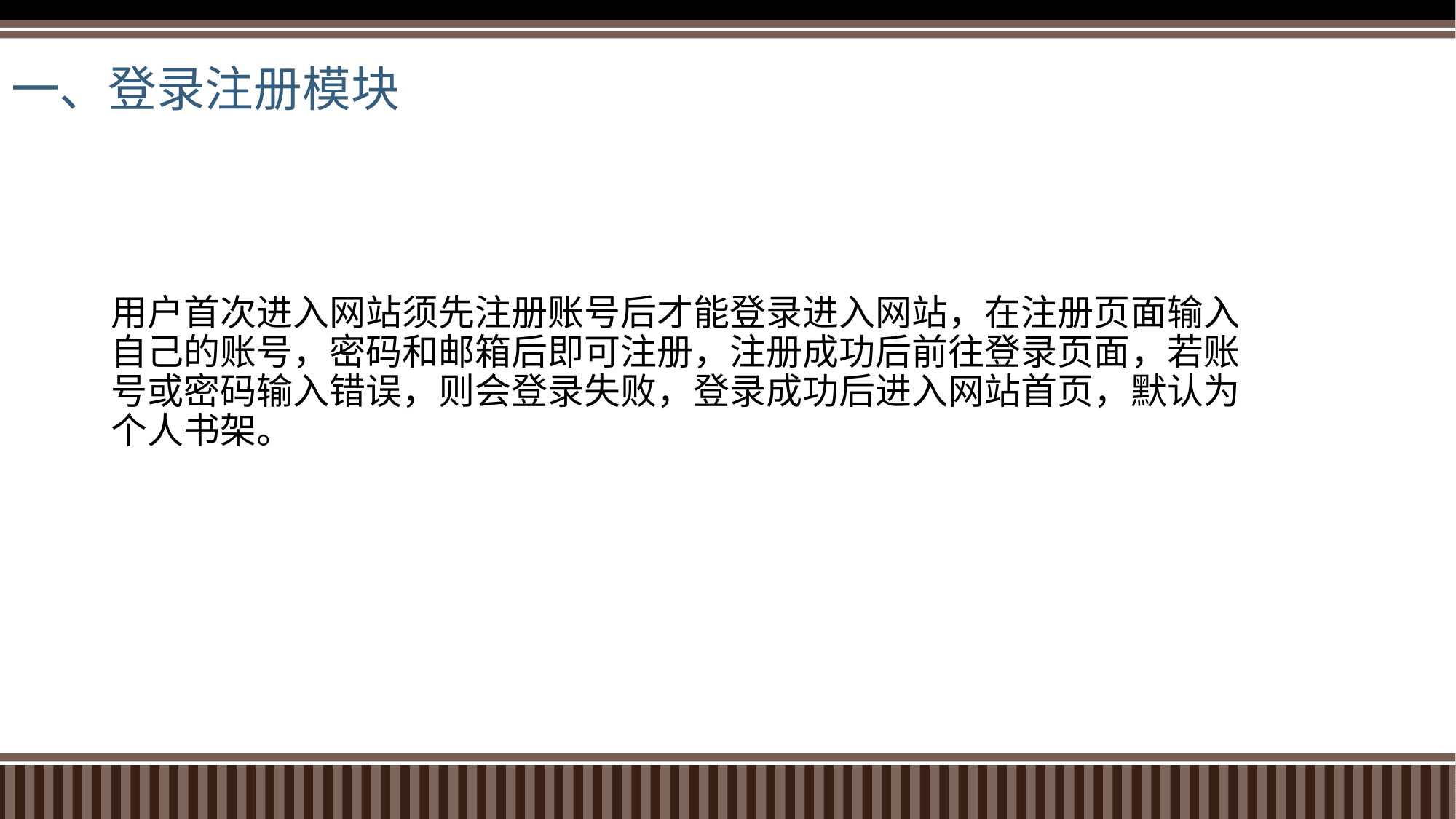

# 一、登录注册模块
用户首次进入网站须先注册账号后才能登录进入网站，在注册页面输入自己的账号，密码和邮箱后即可注册，注册成功后前往登录页面，若账号或密码输入错误，则会登录失败，登录成功后进入网站首页，默认为个人书架。